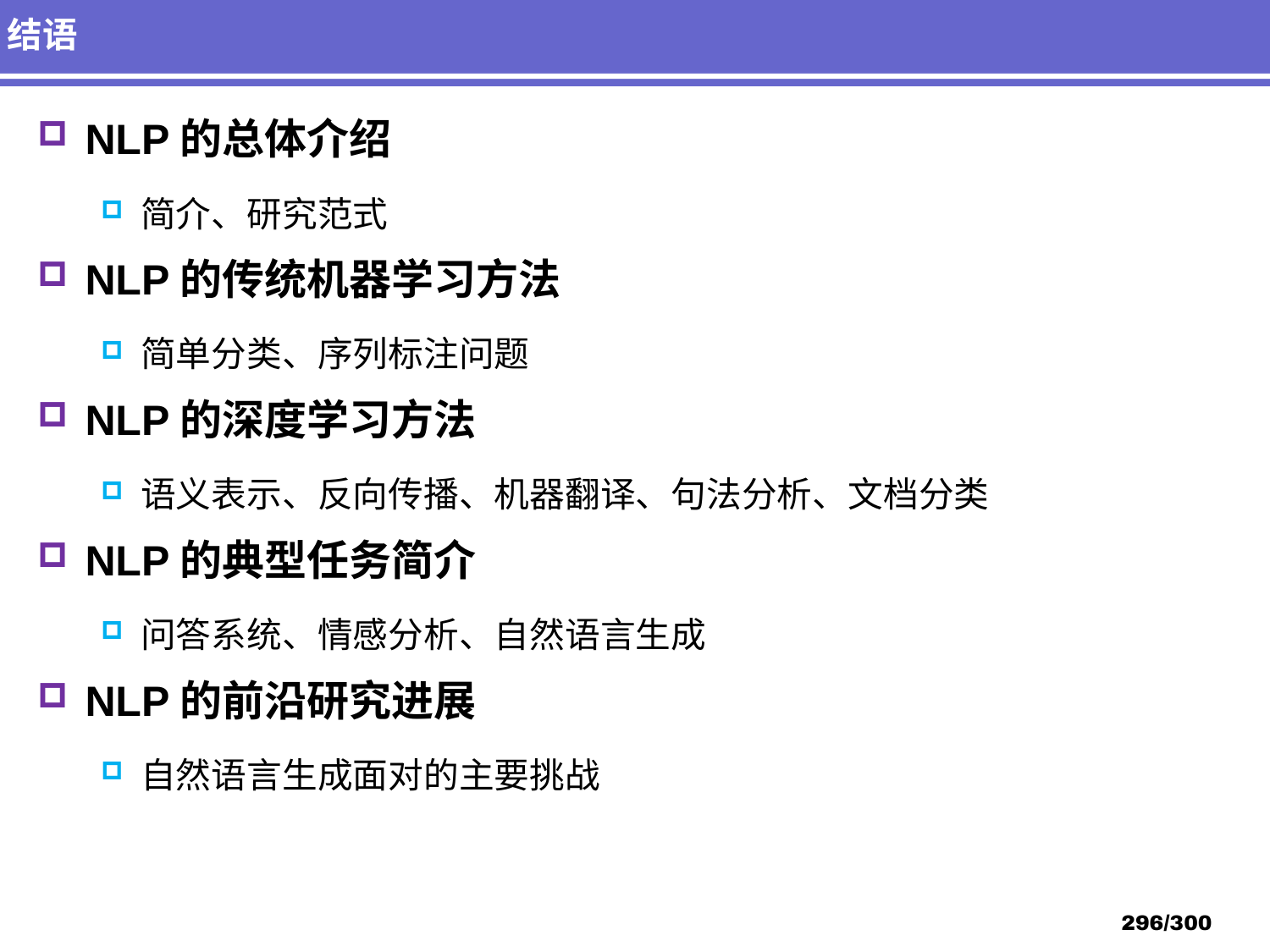

# 结语
NLP的总体介绍
简介、研究范式
NLP的传统机器学习方法
简单分类、序列标注问题
NLP的深度学习方法
语义表示、反向传播、机器翻译、句法分析、文档分类
NLP的典型任务简介
问答系统、情感分析、自然语言生成
NLP的前沿研究进展
自然语言生成面对的主要挑战
296/300